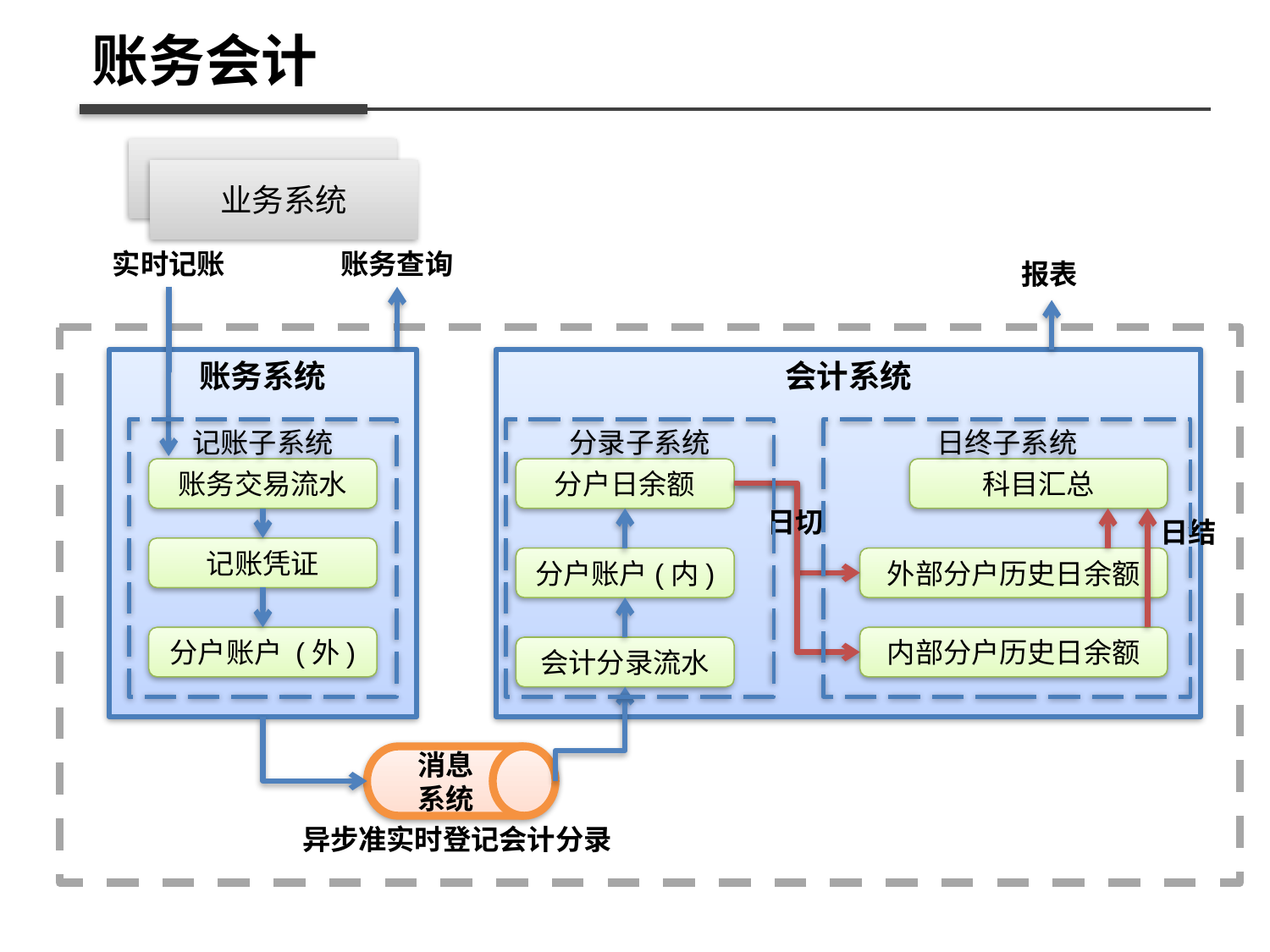

账务会计

业务系统
实时记账
账务查询
报表

账务系统
会计系统
记账子系统
分录子系统
日终子系统
账务交易流水
分户日余额
科目汇总
日切
日结
记账凭证
分户账户(内)
外部分户历史日余额
分户账户 (外)
内部分户历史日余额
会计分录流水
消息
系统
异步准实时登记会计分录